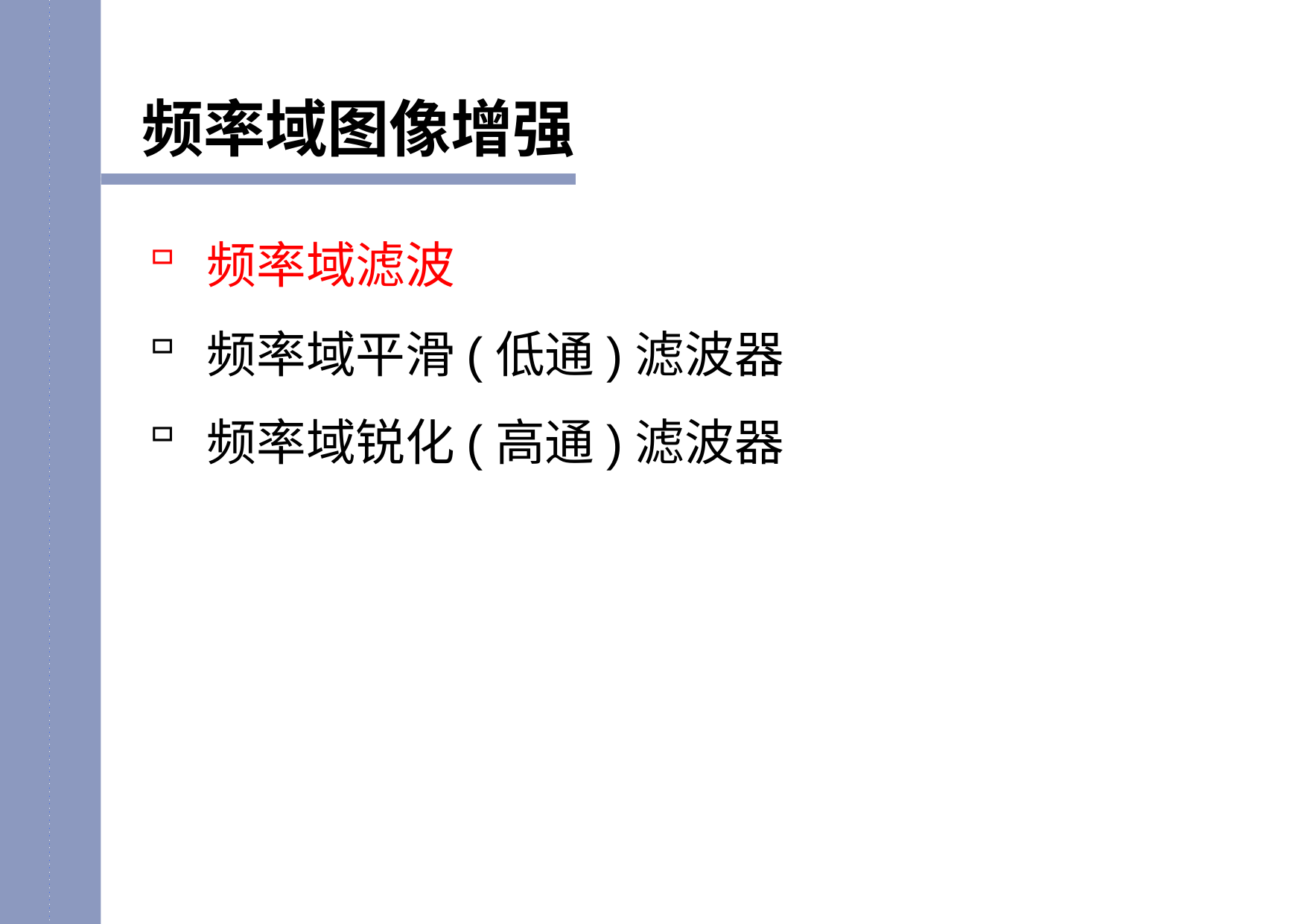

频率域图像增强
频率域滤波
频率域平滑(低通)滤波器
频率域锐化(高通)滤波器